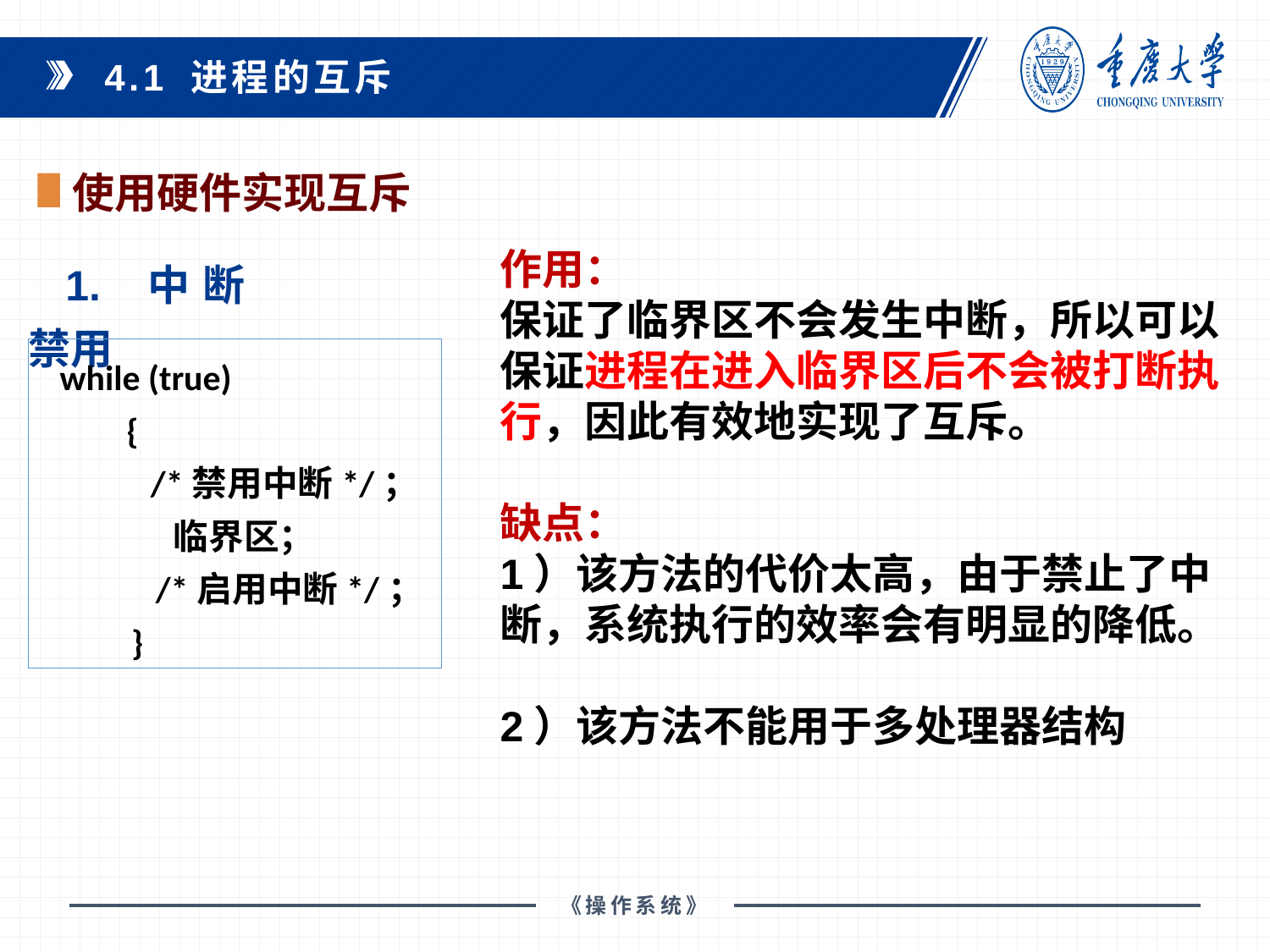

4.1 进程的互斥

使用硬件实现互斥

作用：
保证了临界区不会发生中断，所以可以保证进程在进入临界区后不会被打断执行，因此有效地实现了互斥。

缺点：
1）该方法的代价太高，由于禁止了中断，系统执行的效率会有明显的降低。

2）该方法不能用于多处理器结构
1. 中断禁用
while (true)
      {
         /*禁用中断*/；
     临界区；
     /*启用中断*/；
  }